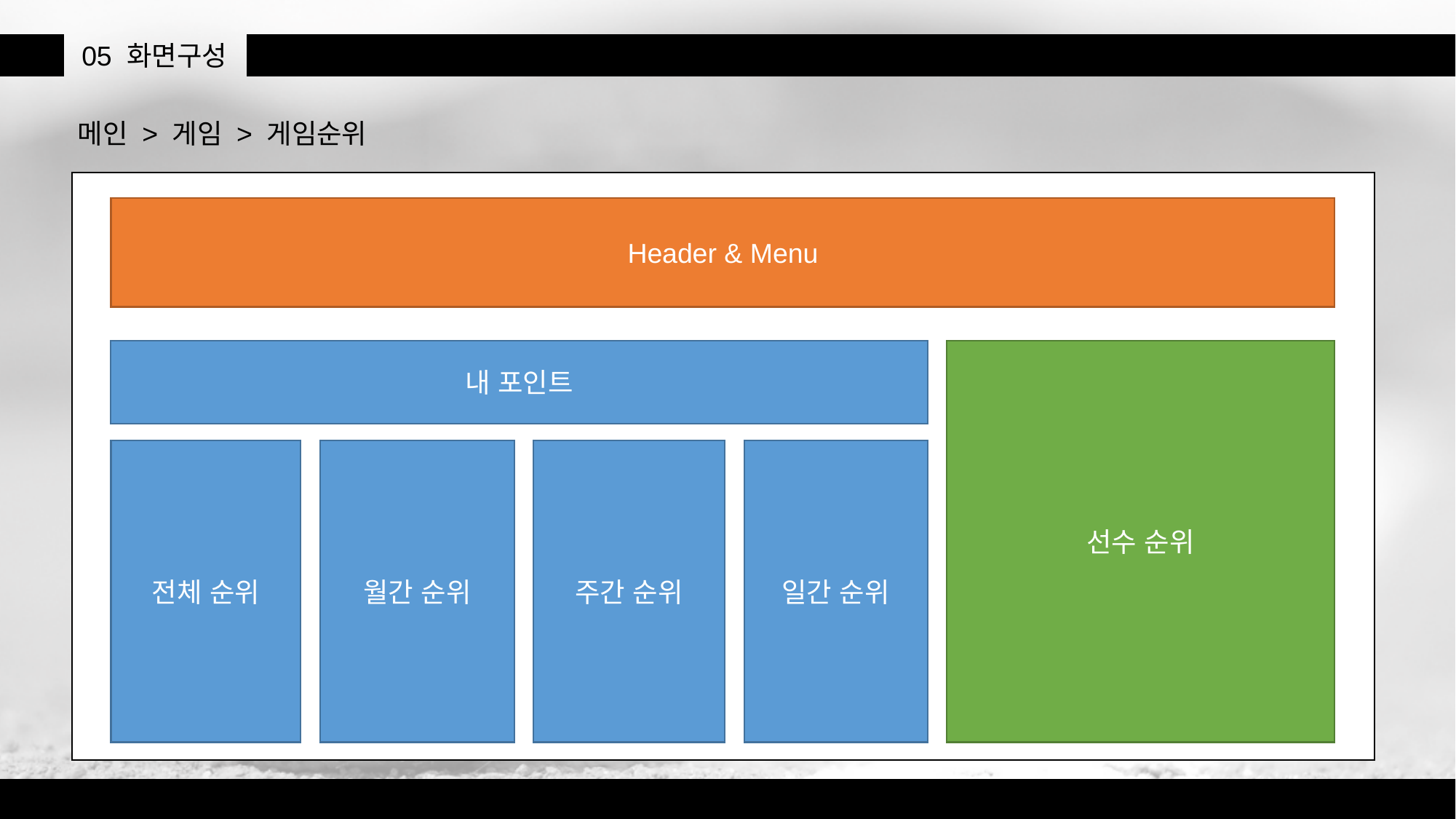

05
화면구성
메인 > 게임 > 게임순위

Header & Menu
내 포인트
선수 순위
주간 순위
일간 순위
전체 순위
월간 순위